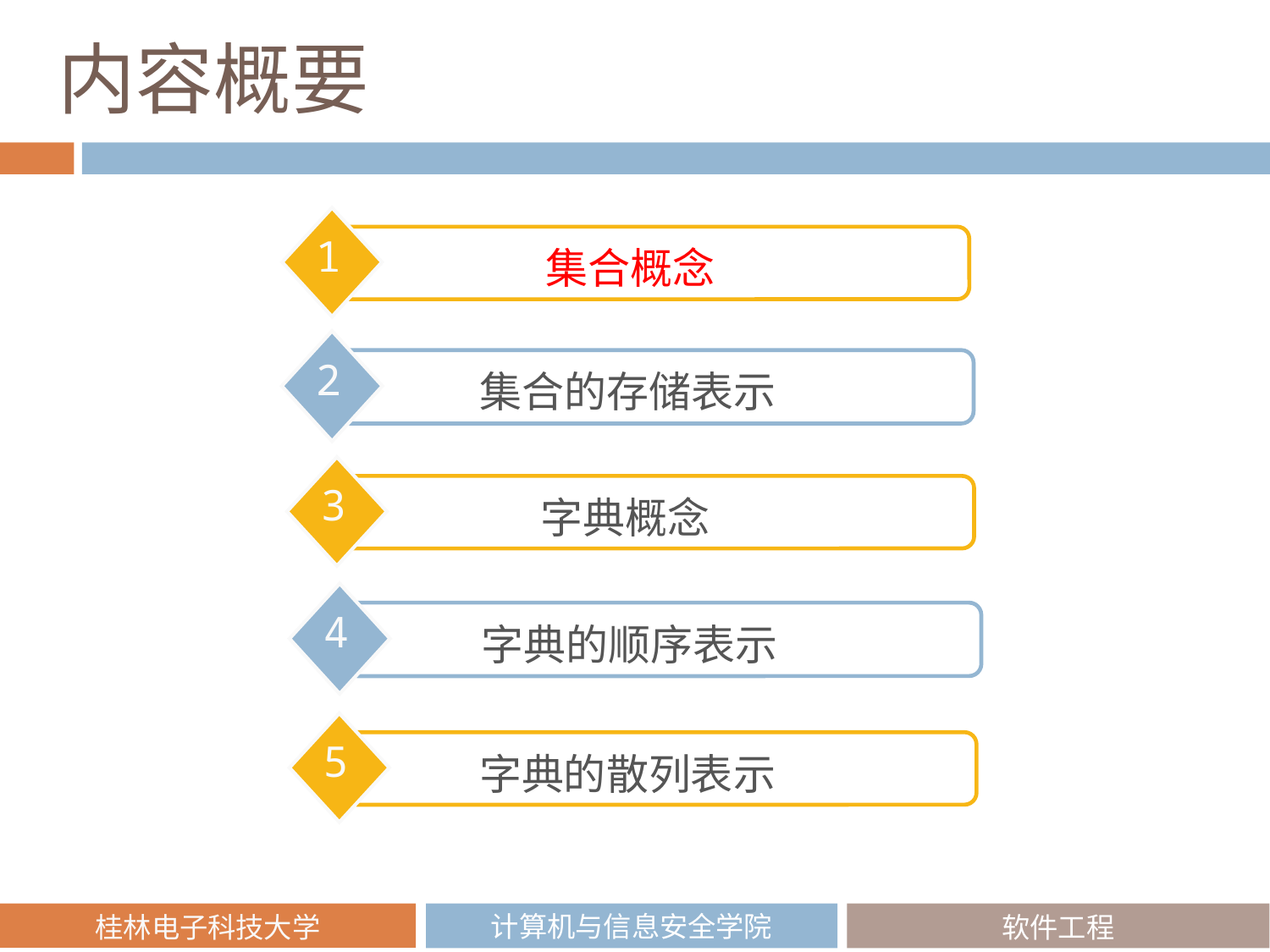

# 内容概要

1

 集合概念

2

集合的存储表示

3

字典概念

4

字典的顺序表示

5

字典的散列表示